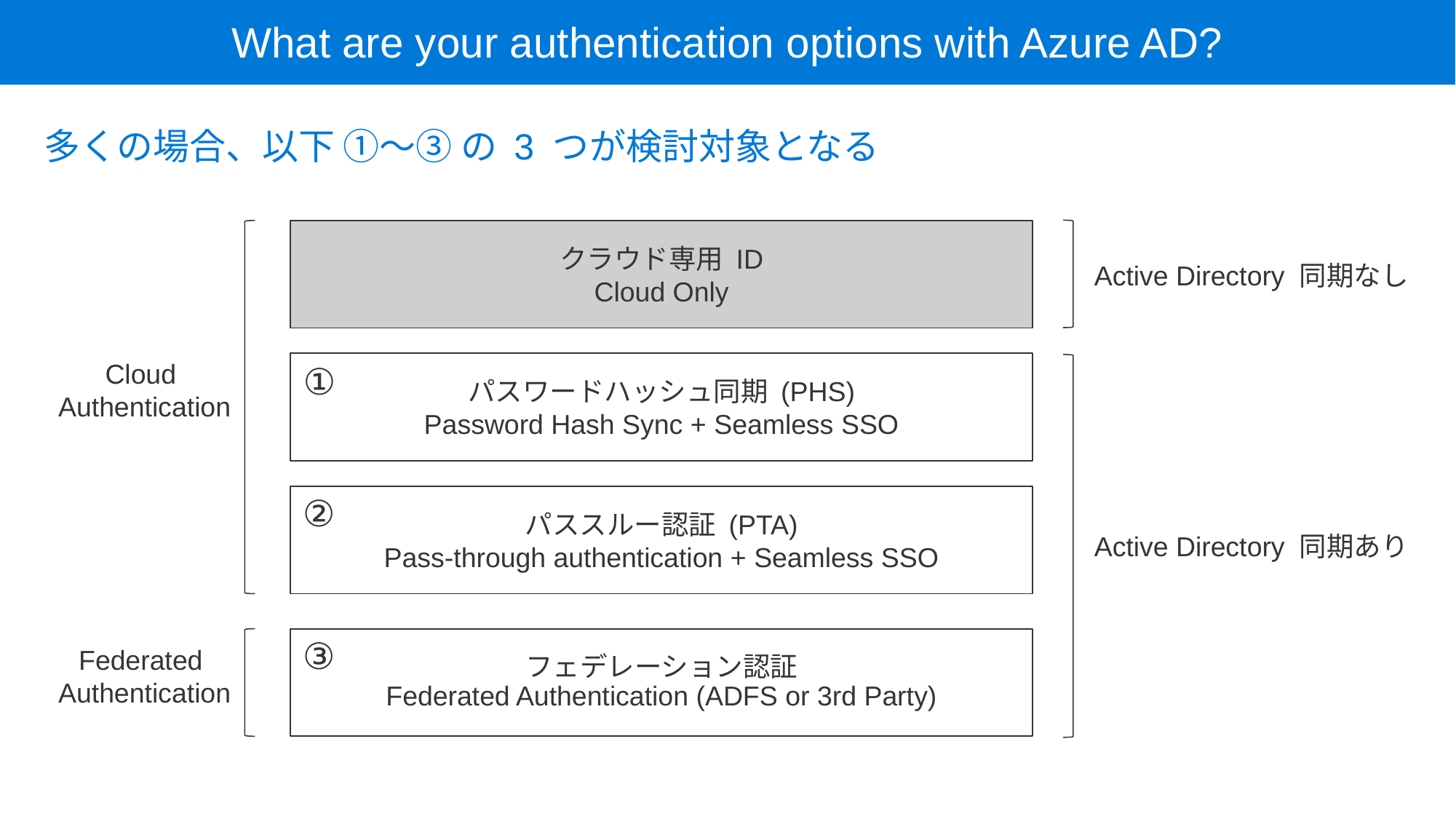

What are your authentication options with Azure AD?
多くの場合、以下 ①～③ の 3 つが検討対象となる

クラウド専用 ID
Cloud Only
Active Directory 同期なし
Cloud
Authentication
①
パスワードハッシュ同期 (PHS)
Password Hash Sync + Seamless SSO

②
パススルー認証 (PTA)
Pass-through authentication + Seamless SSO
Active Directory 同期あり
③

フェデレーション認証
Federated Authentication (ADFS or 3rd Party)
Federated
Authentication